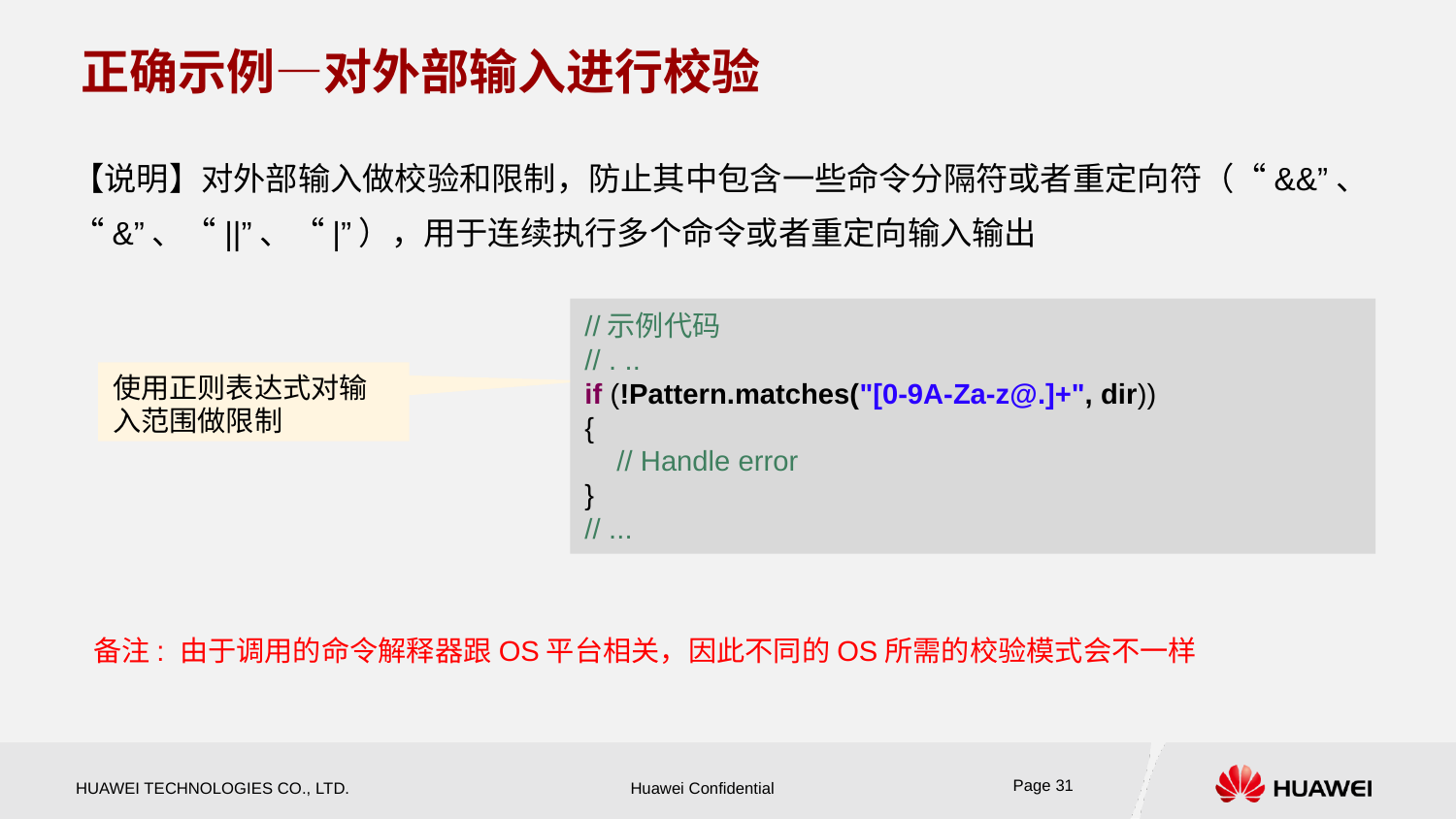

# 正确示例—对外部输入进行校验
【说明】对外部输入做校验和限制，防止其中包含一些命令分隔符或者重定向符（“&&”、“&”、“||”、“|”），用于连续执行多个命令或者重定向输入输出
//示例代码
// . ..
if (!Pattern.matches("[0-9A-Za-z@.]+", dir))
{
    // Handle error
}
// ...
使用正则表达式对输入范围做限制
备注: 由于调用的命令解释器跟OS平台相关，因此不同的OS所需的校验模式会不一样